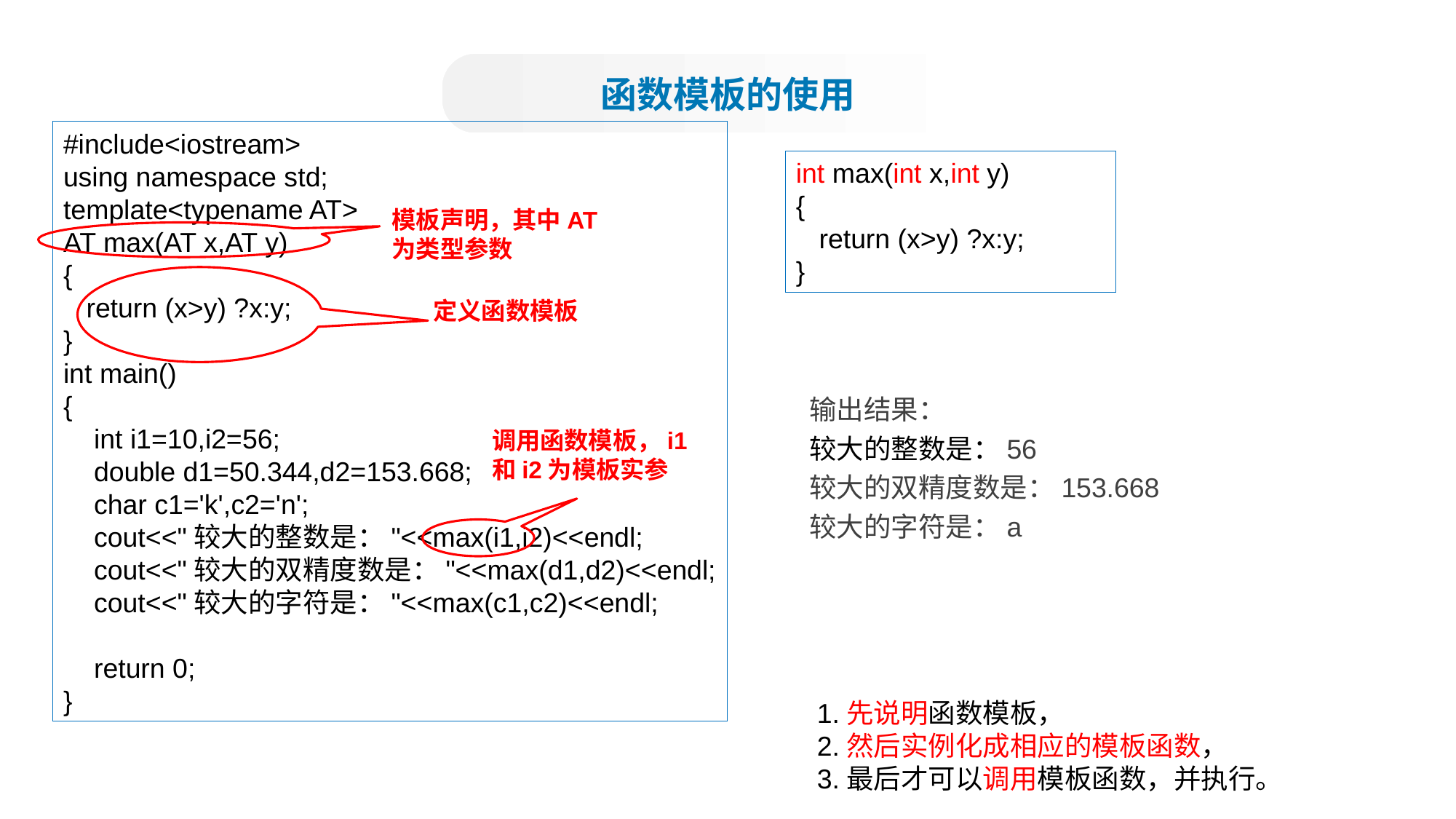

函数模板的使用
#include<iostream>
using namespace std;
template<typename AT>
AT max(AT x,AT y)
{
   return (x>y) ?x:y;
}
int main()
{
    int i1=10,i2=56;
    double d1=50.344,d2=153.668;
    char c1='k',c2='n';
    cout<<"较大的整数是："<<max(i1,i2)<<endl;
    cout<<"较大的双精度数是："<<max(d1,d2)<<endl;
    cout<<"较大的字符是："<<max(c1,c2)<<endl;

    return 0;
}
int max(int x,int y)
{
   return (x>y) ?x:y;
}
模板声明，其中AT为类型参数

定义函数模板
输出结果：
较大的整数是：56
较大的双精度数是：153.668
较大的字符是：a
调用函数模板，i1和i2为模板实参

1.先说明函数模板，
2.然后实例化成相应的模板函数，
3.最后才可以调用模板函数，并执行。